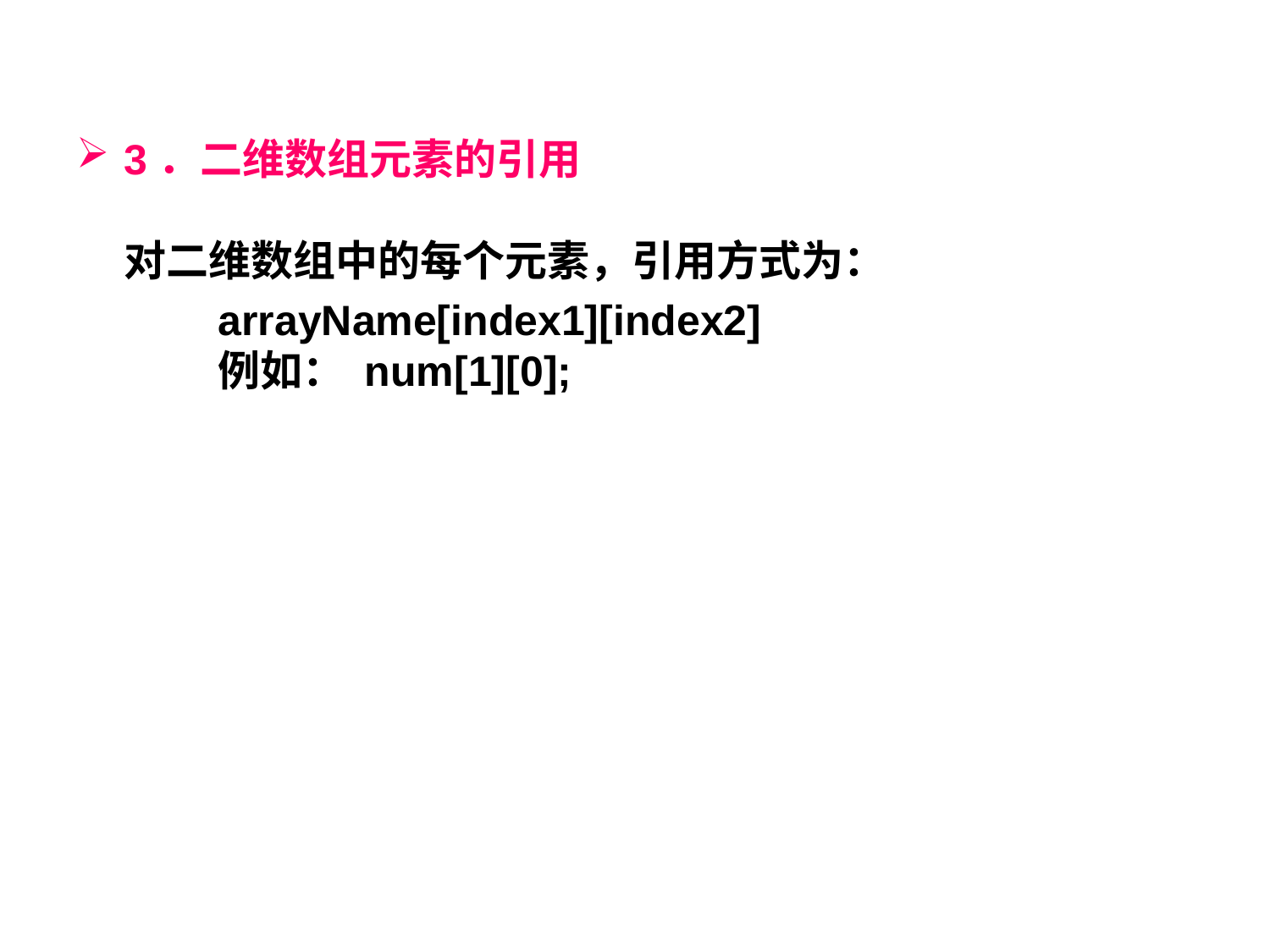

3．二维数组元素的引用
　　
对二维数组中的每个元素，引用方式为：
            arrayName[index1][index2]
　　 例如： num[1][0];